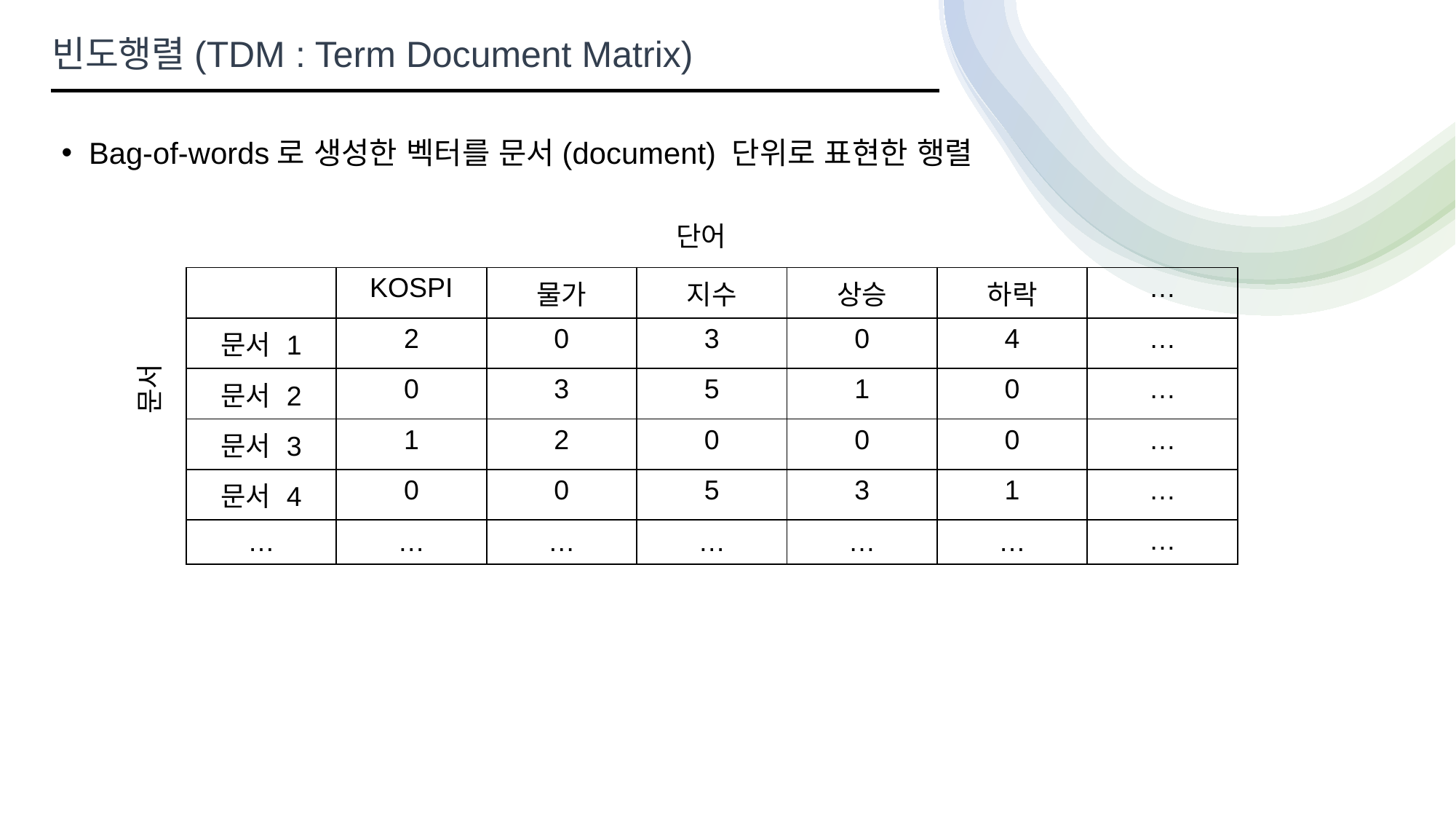

빈도행렬(TDM : Term Document Matrix)
Bag-of-words로 생성한 벡터를 문서(document) 단위로 표현한 행렬
단어
|  | KOSPI | 물가 | 지수 | 상승 | 하락 | … |
| --- | --- | --- | --- | --- | --- | --- |
| 문서 1 | 2 | 0 | 3 | 0 | 4 | … |
| 문서 2 | 0 | 3 | 5 | 1 | 0 | … |
| 문서 3 | 1 | 2 | 0 | 0 | 0 | … |
| 문서 4 | 0 | 0 | 5 | 3 | 1 | … |
| … | … | … | … | … | … | … |
문서